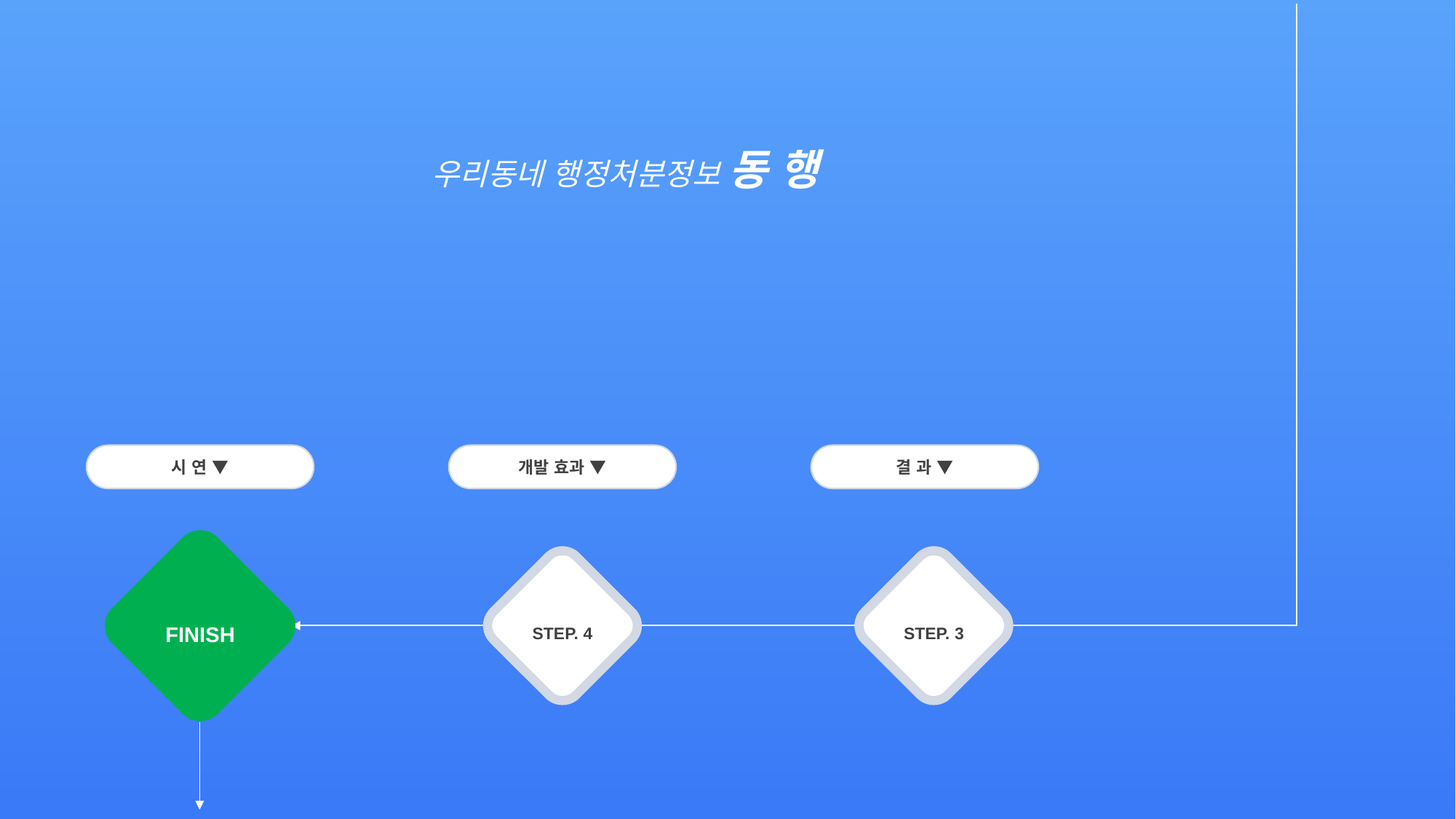

우리동네 행정처분정보 동 행
시 연 ▼
개발 효과 ▼
결 과 ▼

FINISH
STEP. 4
STEP. 3